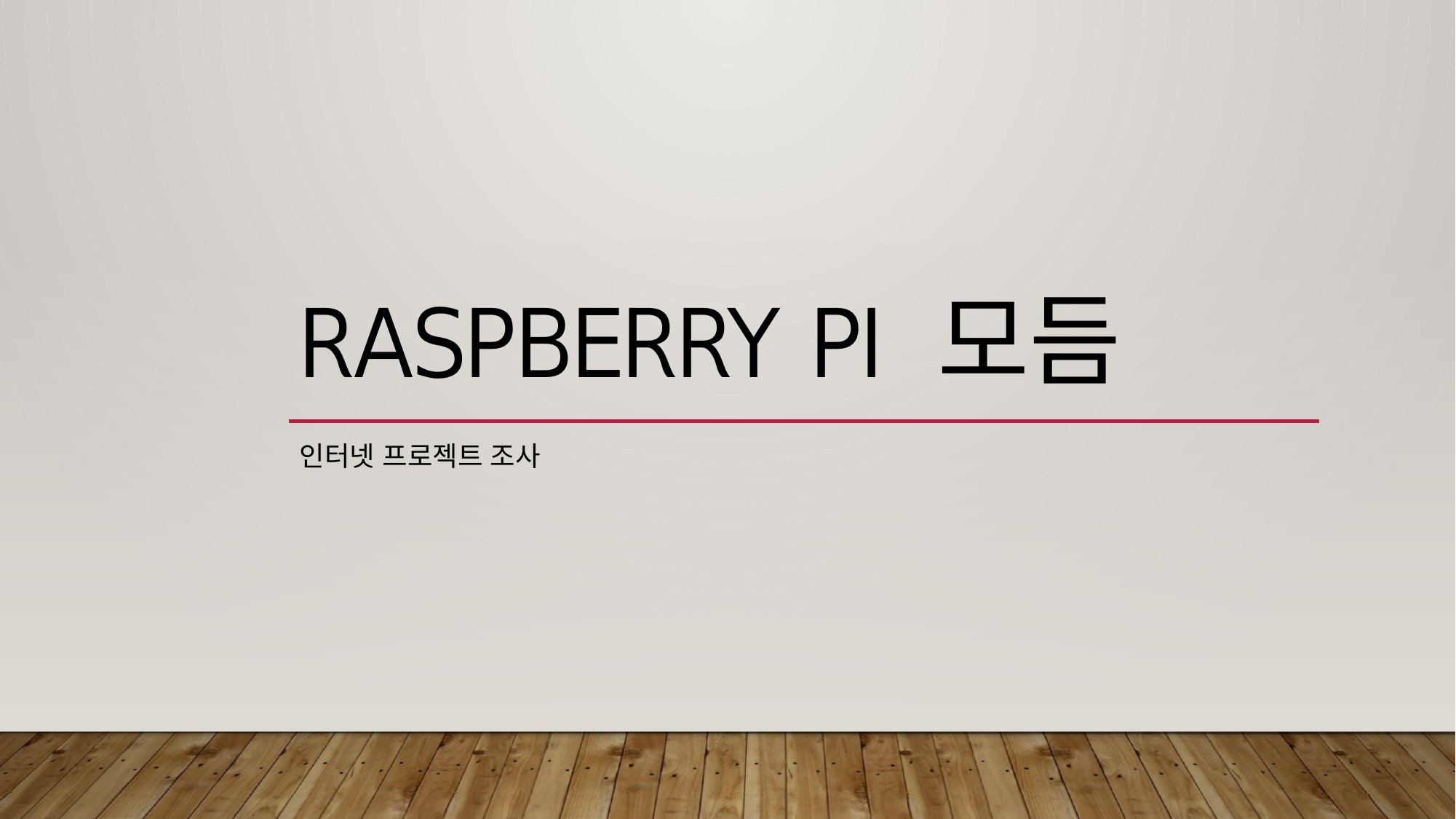

# RASPbERRY Pi 모듬
인터넷 프로젝트 조사